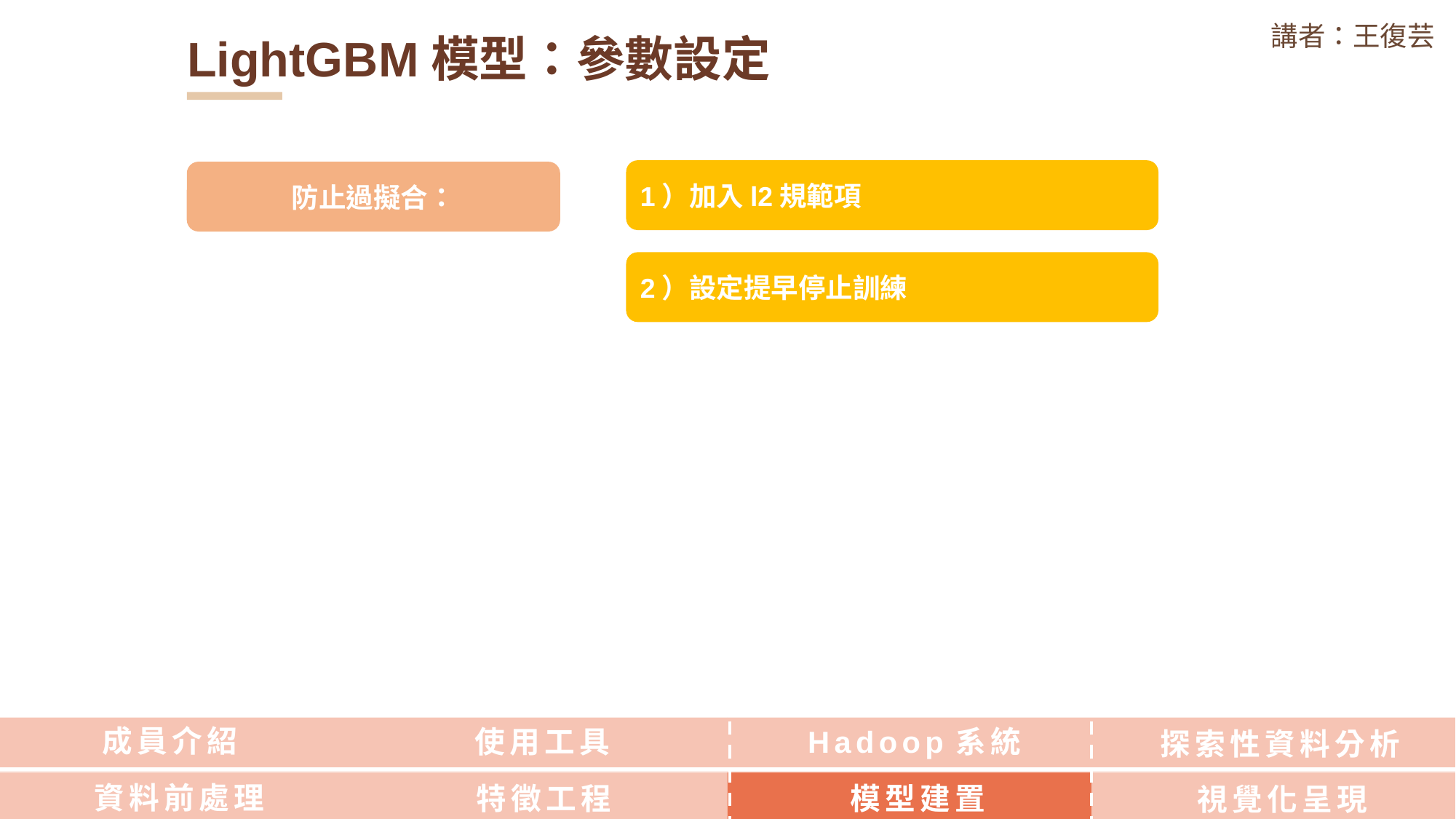

講者：王復芸
LightGBM模型：參數設定

1）加入l2規範項
防止過擬合：
2）設定提早停止訓練

成員介紹
使用工具
Hadoop系統
探索性資料分析
資料前處理
特徵工程
模型建置
視覺化呈現